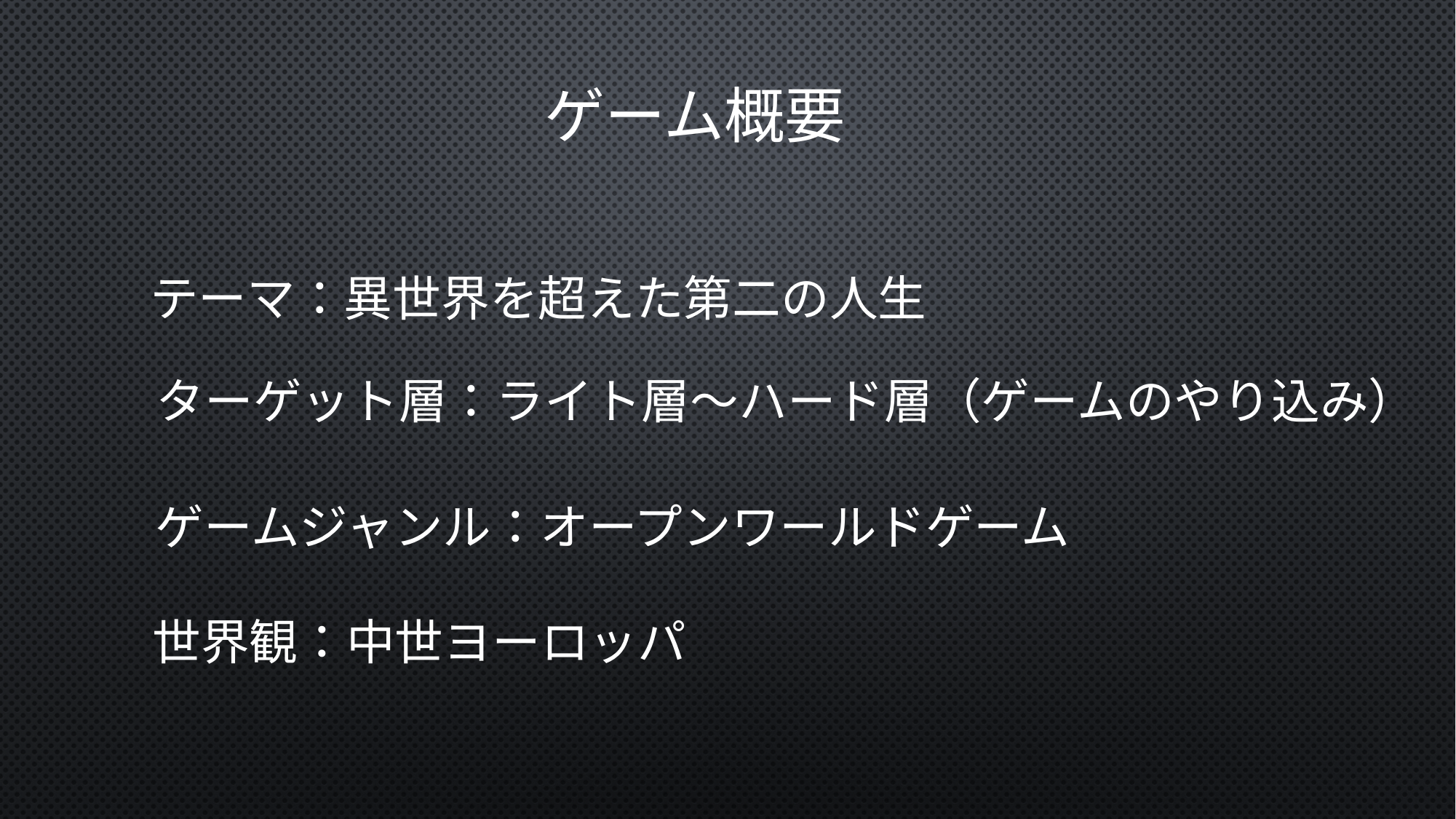

# ゲーム概要
テーマ：異世界を超えた第二の人生
ターゲット層：ライト層～ハード層（ゲームのやり込み）

ゲームジャンル：オープンワールドゲーム

世界観：中世ヨーロッパ